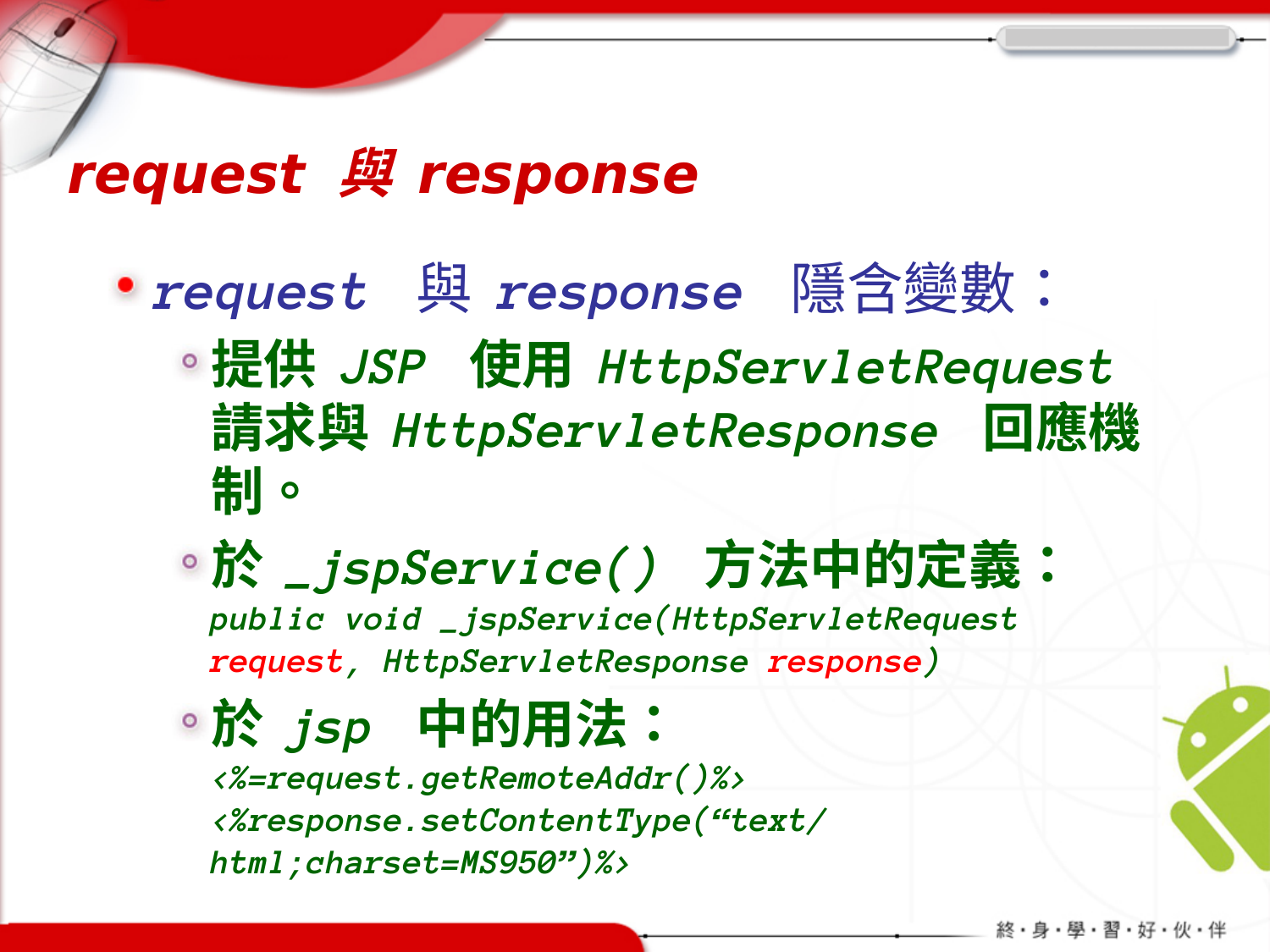

# request 與 response
request 與 response 隱含變數：
提供 JSP 使用 HttpServletRequest 請求與 HttpServletResponse 回應機制。
於 _jspService() 方法中的定義：
public void _jspService(HttpServletRequest request, HttpServletResponse response)
於 jsp 中的用法：
<%=request.getRemoteAddr()%>
<%response.setContentType(“text/html;charset=MS950”)%>